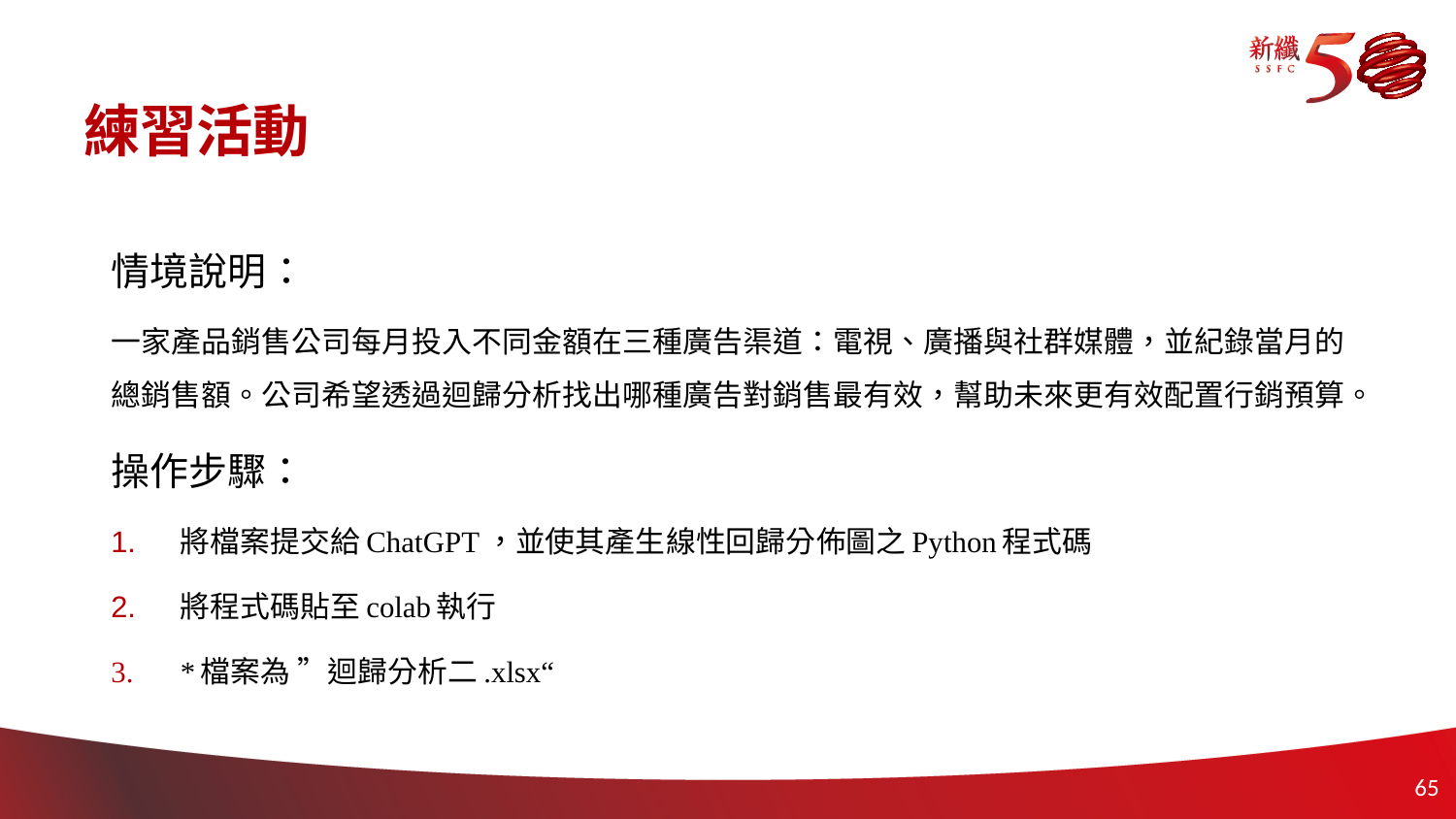

# 練習活動
情境說明：
一家產品銷售公司每月投入不同金額在三種廣告渠道：電視、廣播與社群媒體，並紀錄當月的總銷售額。公司希望透過迴歸分析找出哪種廣告對銷售最有效，幫助未來更有效配置行銷預算。
操作步驟：
將檔案提交給ChatGPT，並使其產生線性回歸分佈圖之Python程式碼
將程式碼貼至colab執行
*檔案為 ”迴歸分析二.xlsx“

65